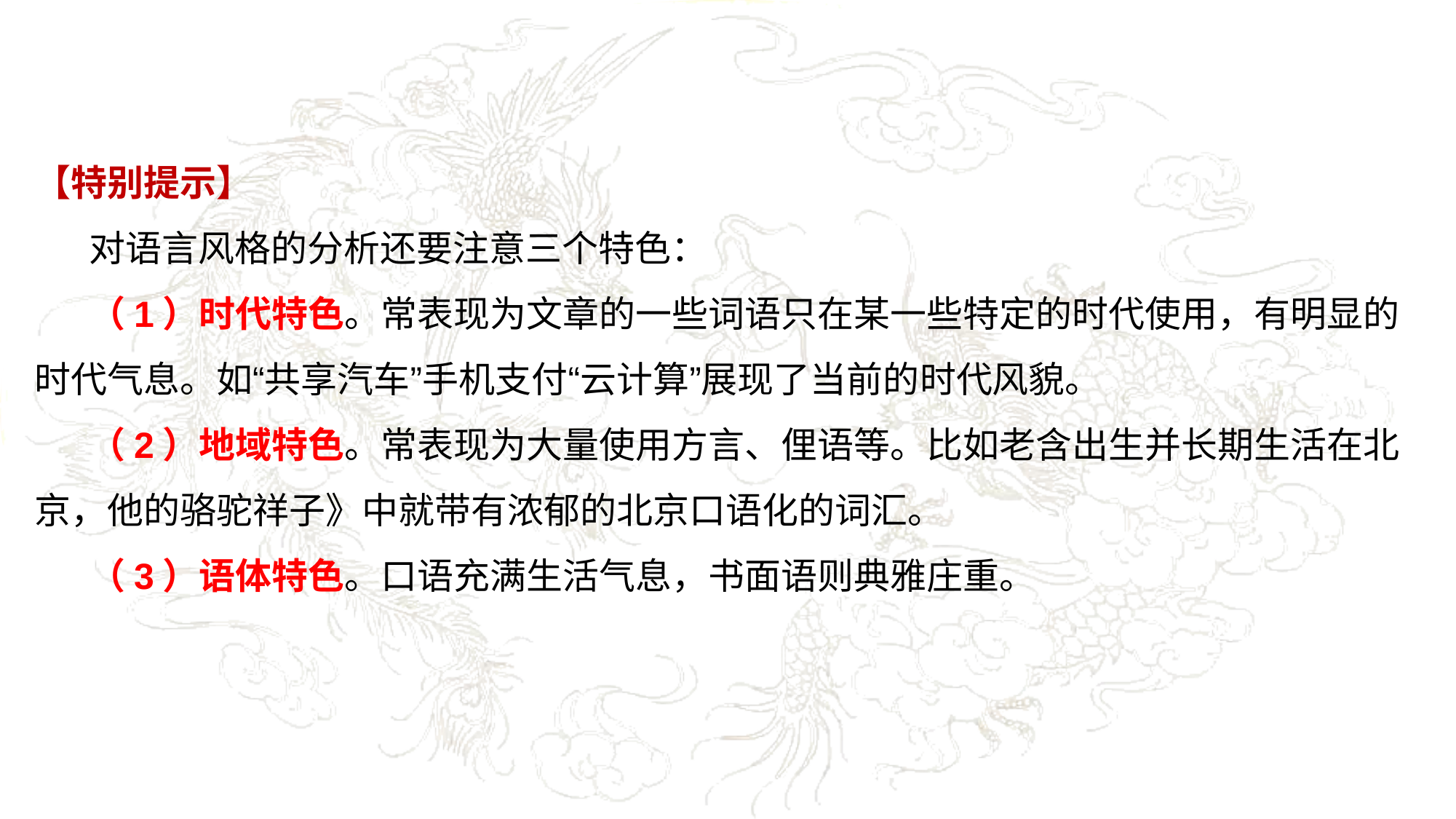

【特别提示】
对语言风格的分析还要注意三个特色：
（1）时代特色。常表现为文章的一些词语只在某一些特定的时代使用，有明显的时代气息。如“共享汽车”手机支付“云计算”展现了当前的时代风貌。
（2）地域特色。常表现为大量使用方言、俚语等。比如老含出生并长期生活在北京，他的骆驼祥子》中就带有浓郁的北京口语化的词汇。
（3）语体特色。口语充满生活气息，书面语则典雅庄重。